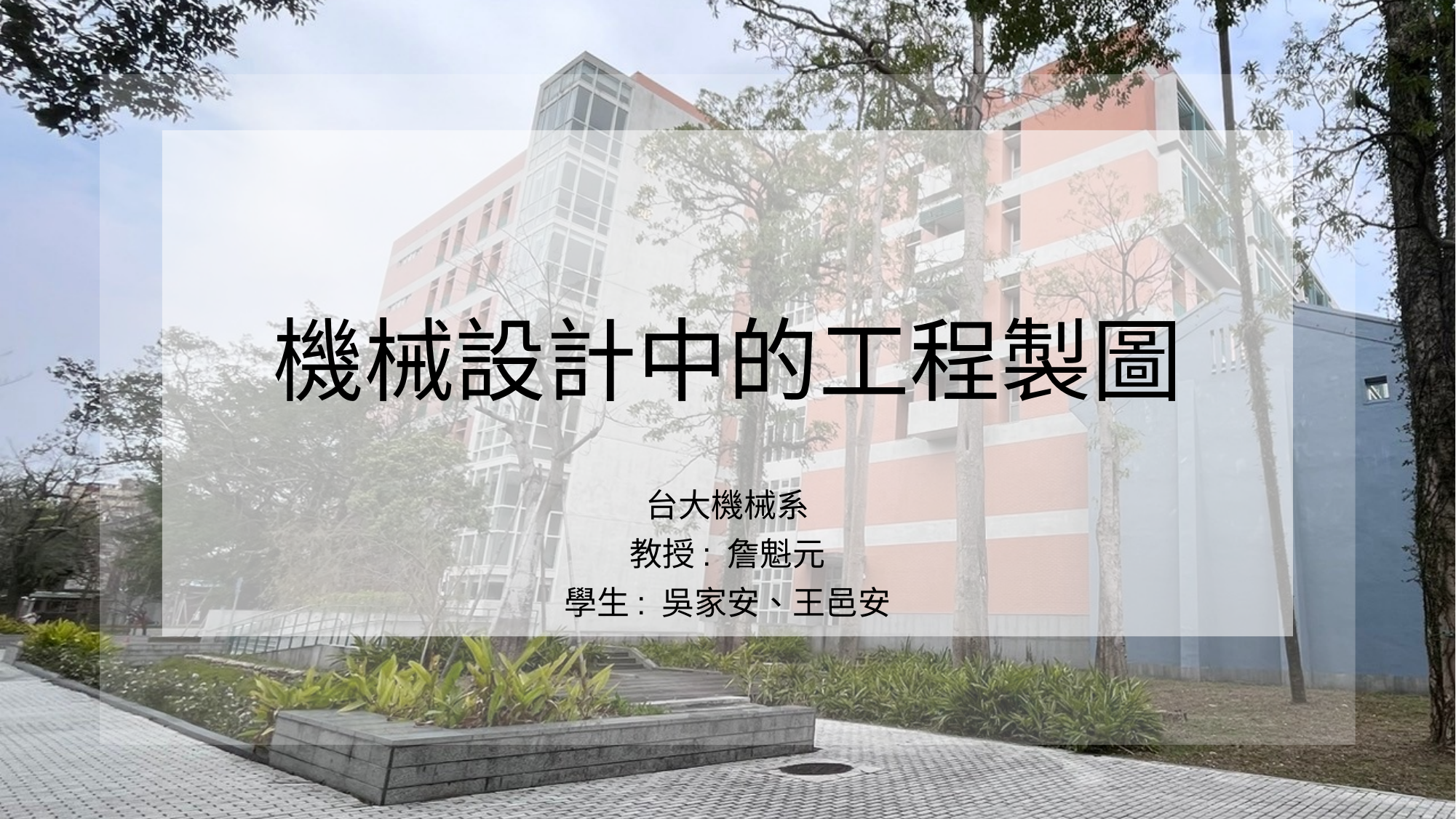

# 機械設計中的工程製圖

台大機械系
教授: 詹魁元
學生: 吳家安、王邑安